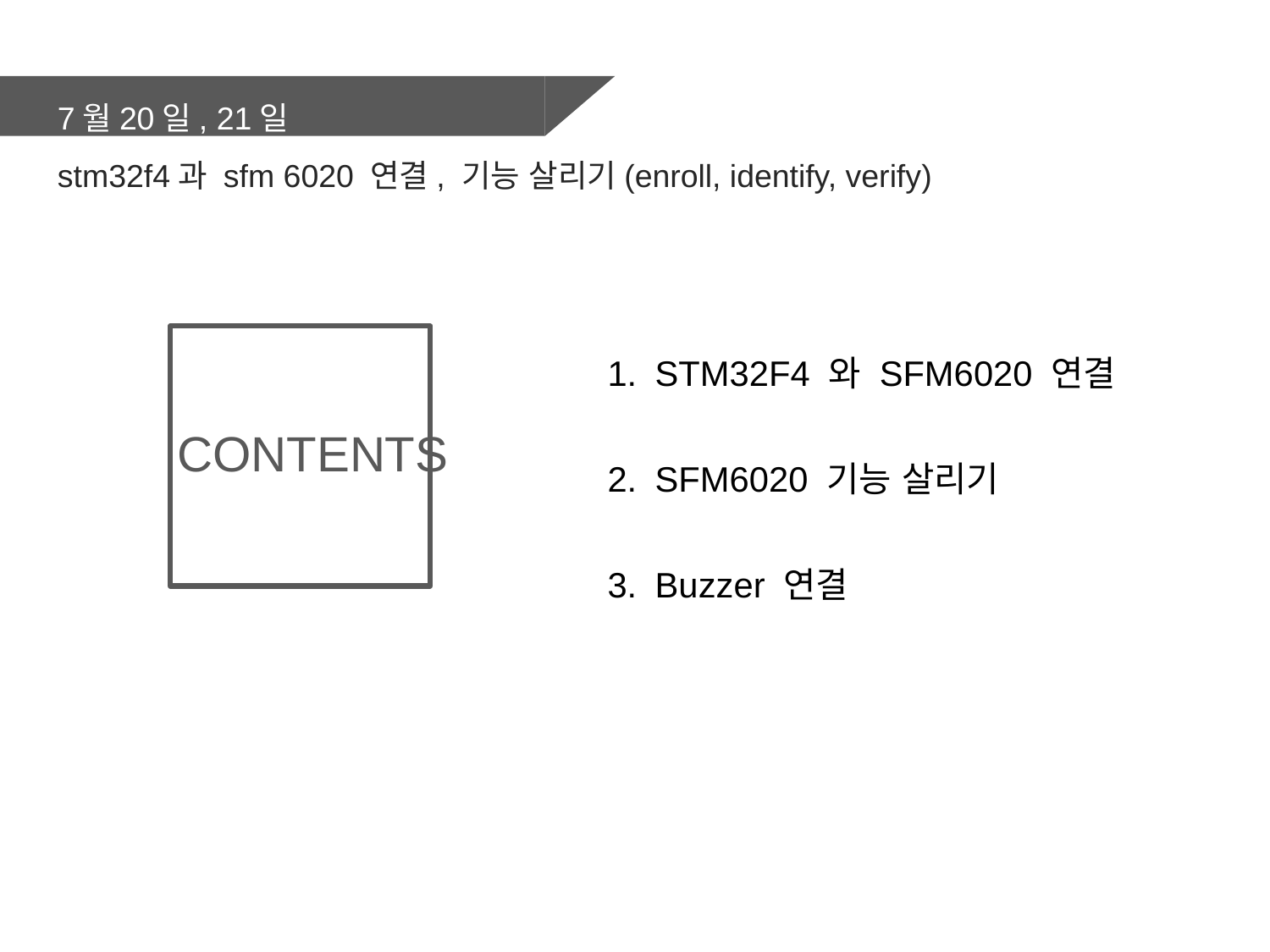

7월20일, 21일
stm32f4과 sfm 6020 연결, 기능 살리기(enroll, identify, verify) , buzzer 연결
STM32F4 와 SFM6020 연결
SFM6020 기능 살리기
Buzzer 연결

CONTENTS